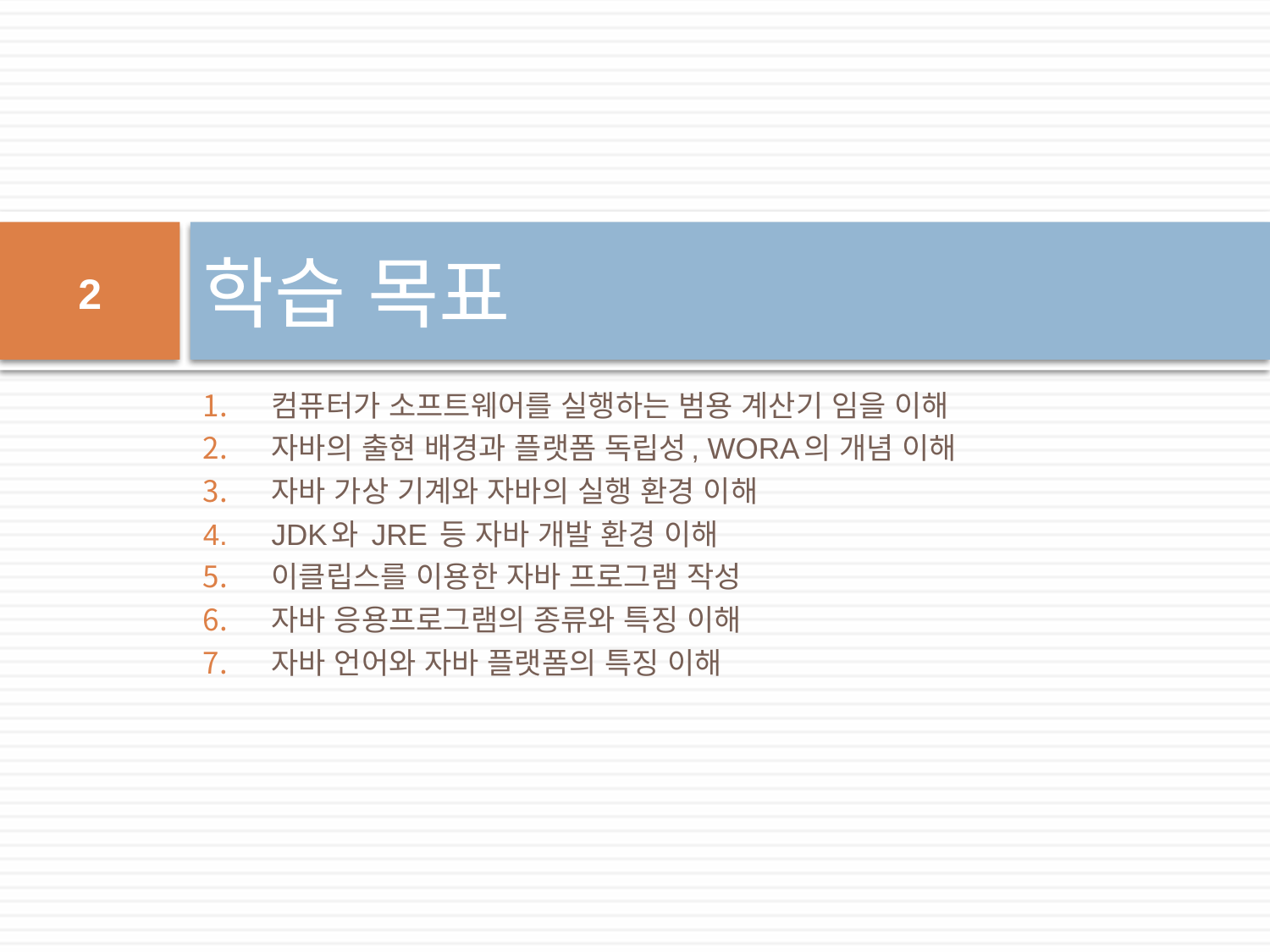

# 학습 목표
2
컴퓨터가 소프트웨어를 실행하는 범용 계산기 임을 이해
자바의 출현 배경과 플랫폼 독립성, WORA의 개념 이해
자바 가상 기계와 자바의 실행 환경 이해
JDK와 JRE 등 자바 개발 환경 이해
이클립스를 이용한 자바 프로그램 작성
자바 응용프로그램의 종류와 특징 이해
자바 언어와 자바 플랫폼의 특징 이해